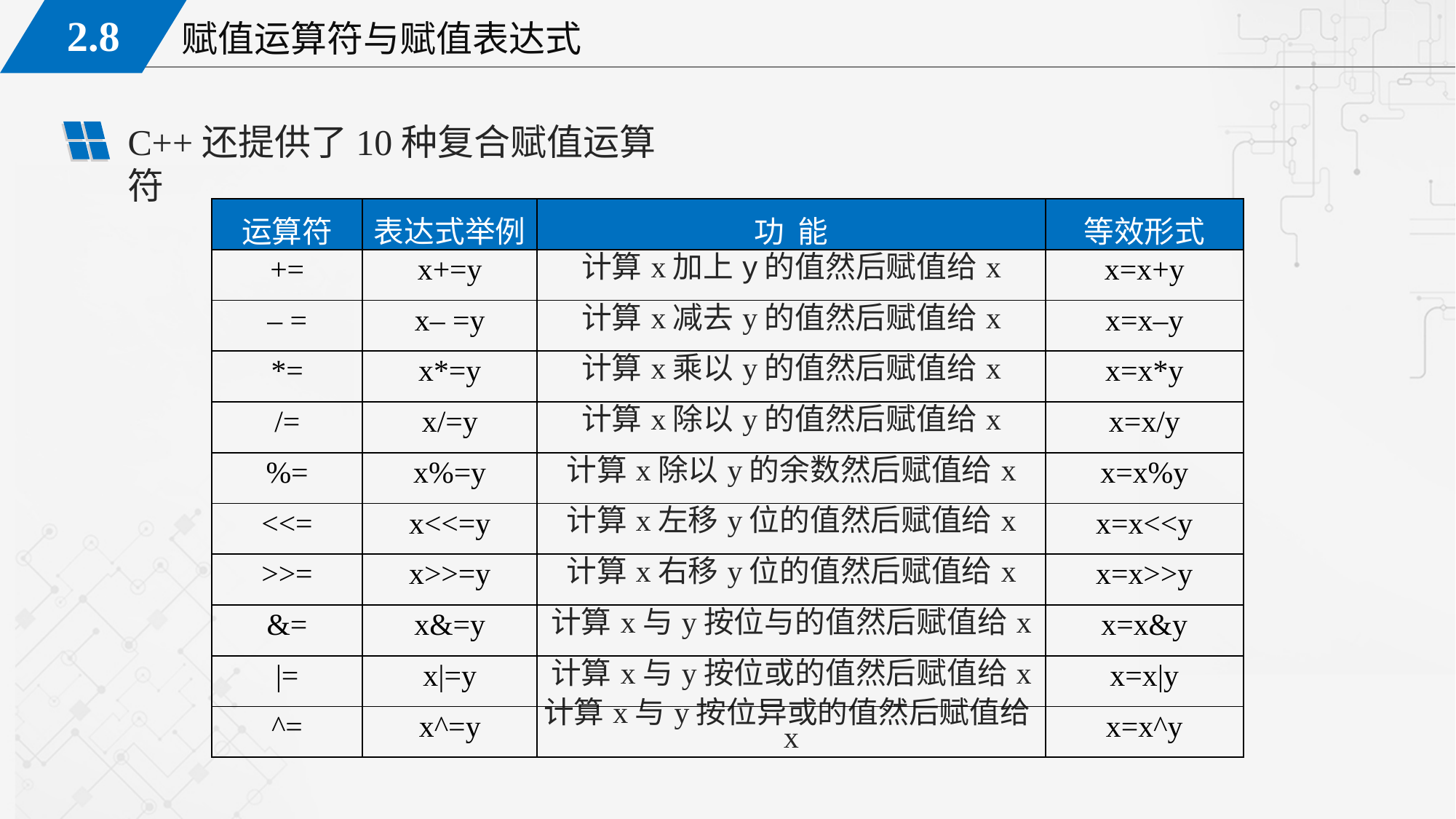

C++还提供了10种复合赋值运算符

| 运算符 | 表达式举例 | 功 能 | 等效形式 |
| --- | --- | --- | --- |
| += | x+=y | 计算x加上y的值然后赋值给x | x=x+y |
| – = | x– =y | 计算x减去y的值然后赋值给x | x=x–y |
| \*= | x\*=y | 计算x乘以y的值然后赋值给x | x=x\*y |
| /= | x/=y | 计算x除以y的值然后赋值给x | x=x/y |
| %= | x%=y | 计算x除以y的余数然后赋值给x | x=x%y |
| <<= | x<<=y | 计算x左移y位的值然后赋值给x | x=x<<y |
| >>= | x>>=y | 计算x右移y位的值然后赋值给x | x=x>>y |
| &= | x&=y | 计算x与y按位与的值然后赋值给x | x=x&y |
| |= | x|=y | 计算x与y按位或的值然后赋值给x | x=x|y |
| ^= | x^=y | 计算x与y按位异或的值然后赋值给x | x=x^y |